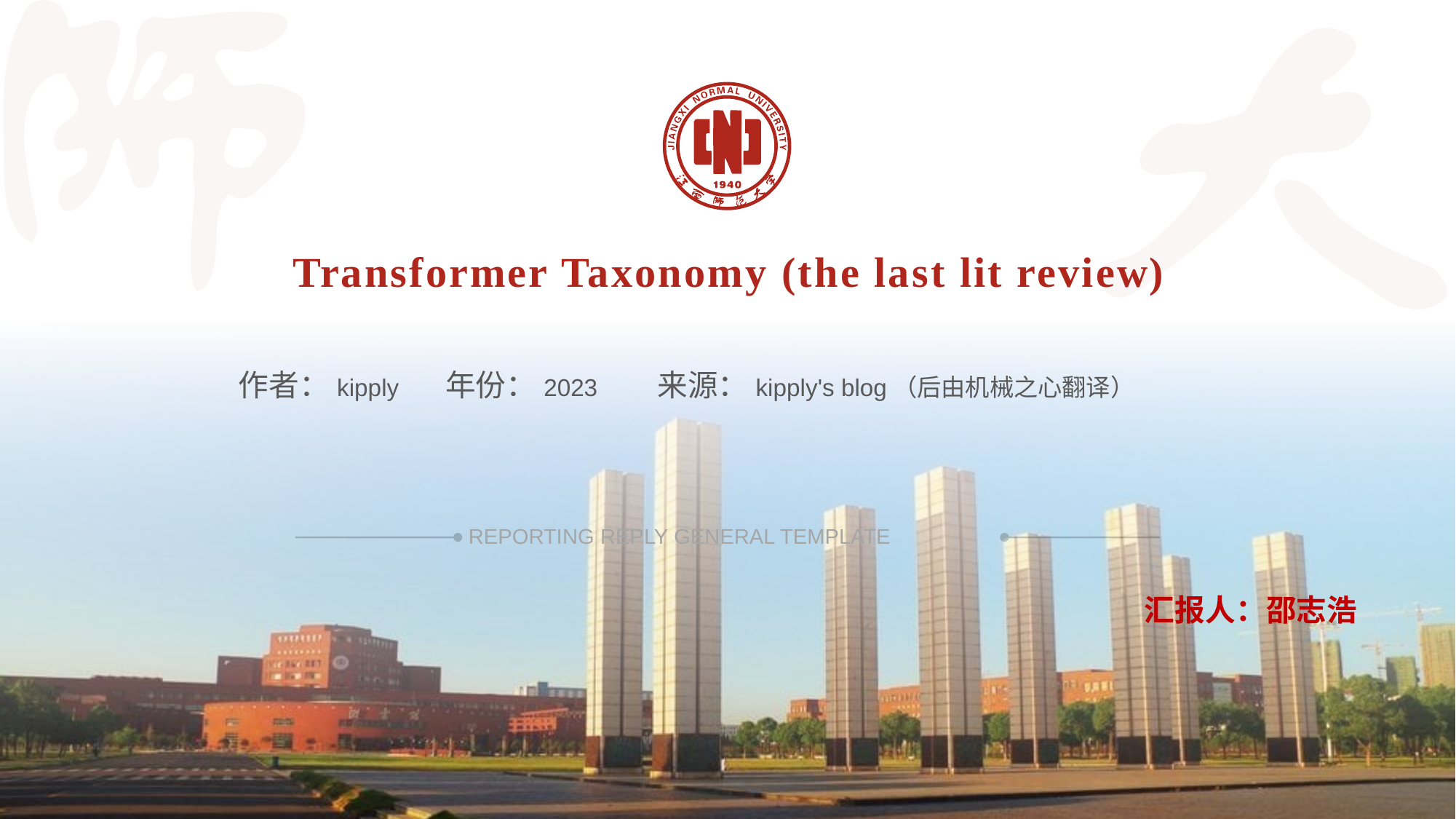

Transformer Taxonomy (the last lit review)
作者：kipply      年份：2023        来源：kipply's blog（后由机械之心翻译）
REPORTING REPLY GENERAL TEMPLATE
汇报人：邵志浩